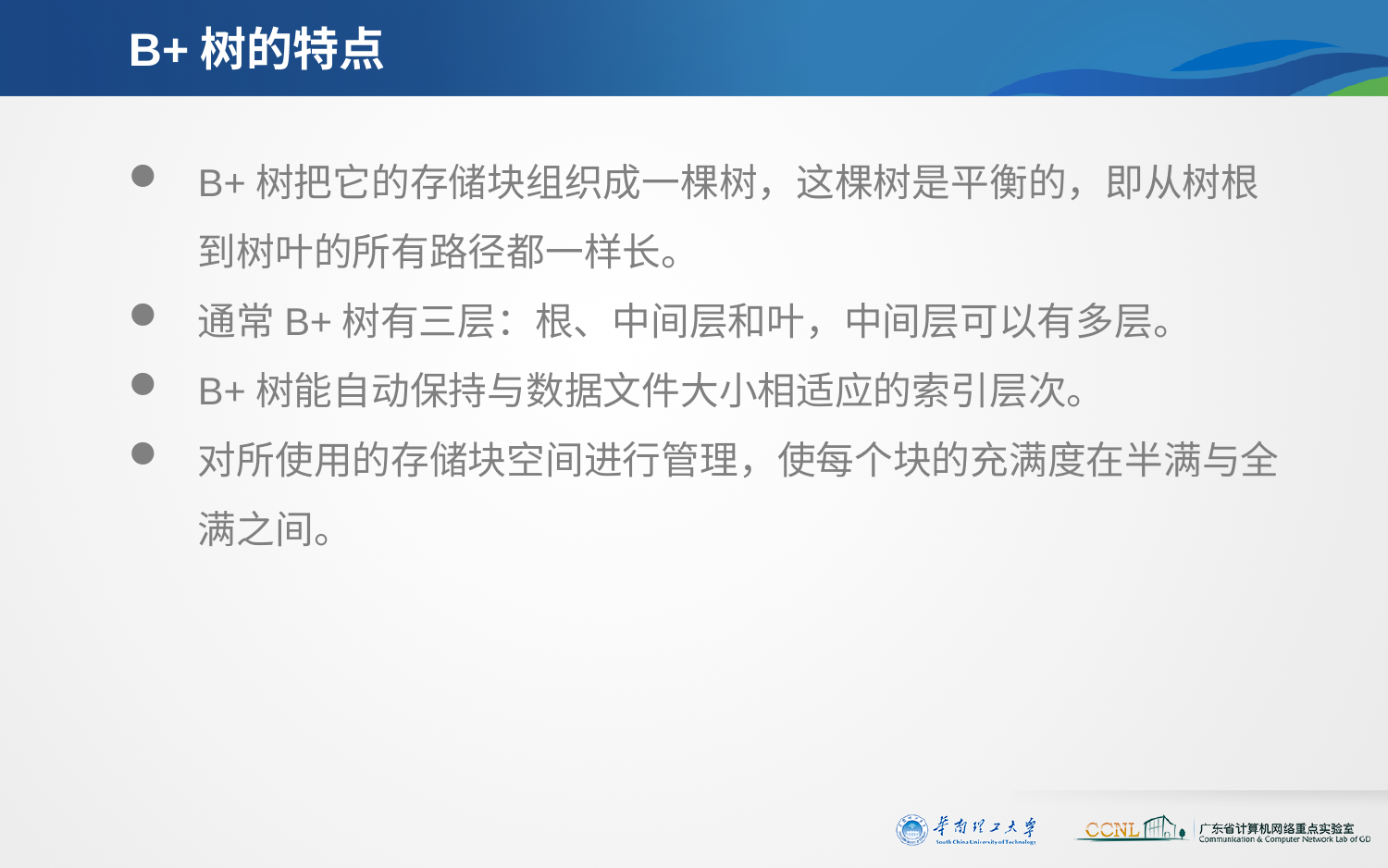

# B+树的特点
B+树把它的存储块组织成一棵树，这棵树是平衡的，即从树根到树叶的所有路径都一样长。
通常B+树有三层：根、中间层和叶，中间层可以有多层。
B+树能自动保持与数据文件大小相适应的索引层次。
对所使用的存储块空间进行管理，使每个块的充满度在半满与全满之间。